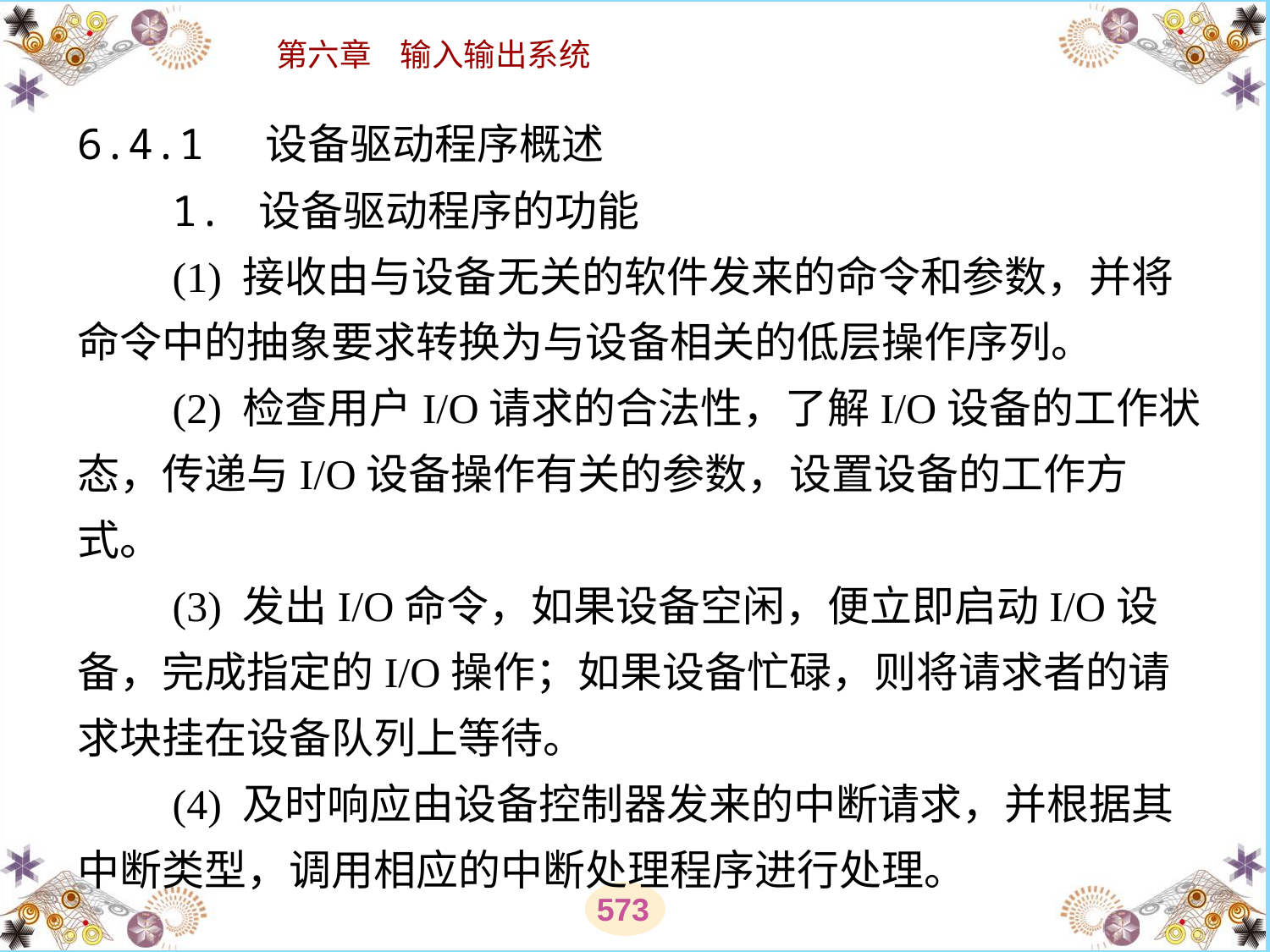

# 6.4.1  设备驱动程序概述 　　1. 设备驱动程序的功能 　　(1) 接收由与设备无关的软件发来的命令和参数，并将命令中的抽象要求转换为与设备相关的低层操作序列。 　　(2) 检查用户I/O请求的合法性，了解I/O设备的工作状态，传递与I/O设备操作有关的参数，设置设备的工作方式。 　　(3) 发出I/O命令，如果设备空闲，便立即启动I/O设备，完成指定的I/O操作；如果设备忙碌，则将请求者的请求块挂在设备队列上等待。 　　(4) 及时响应由设备控制器发来的中断请求，并根据其中断类型，调用相应的中断处理程序进行处理。